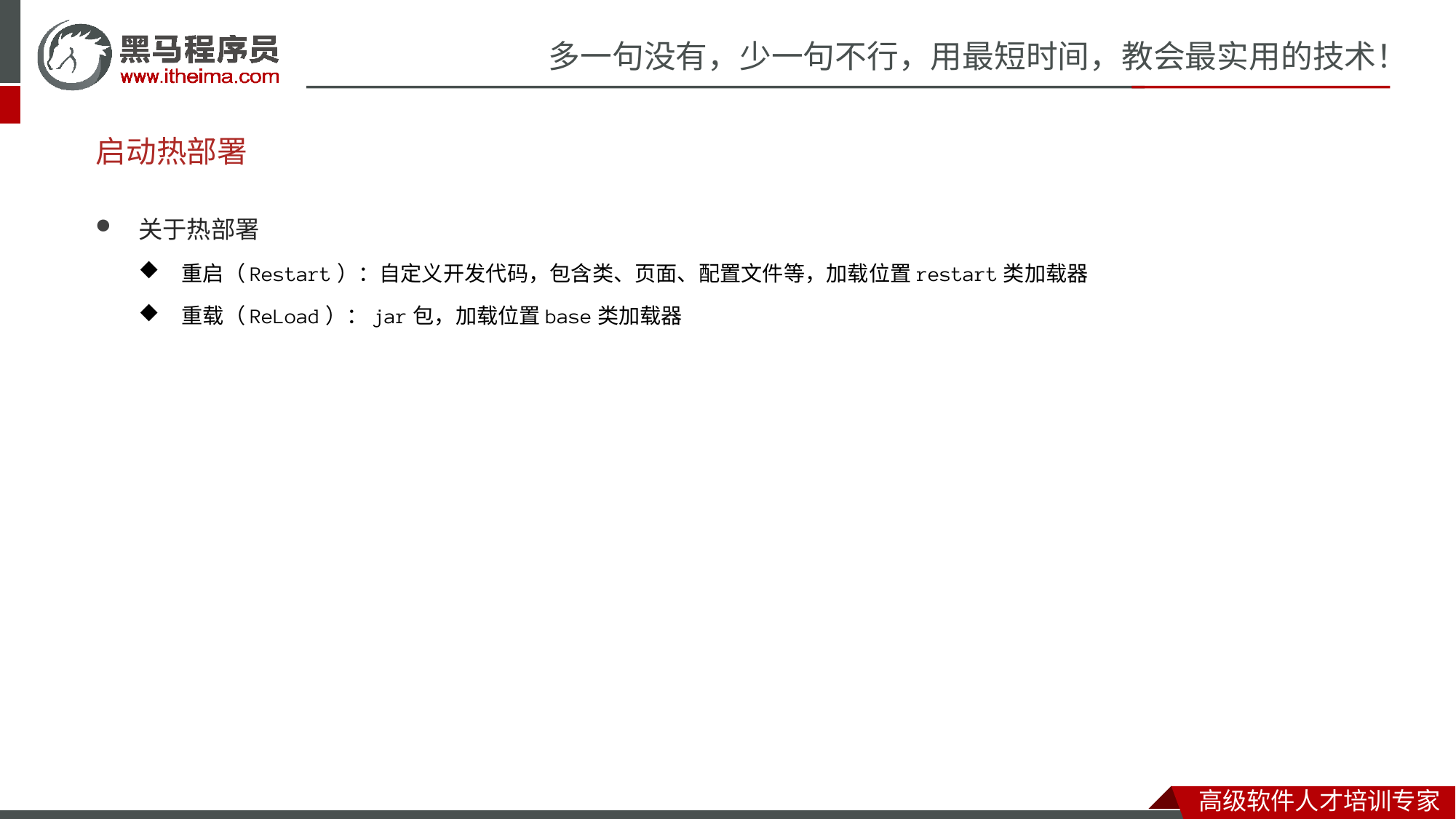

# 启动热部署
关于热部署
重启（Restart）：自定义开发代码，包含类、页面、配置文件等，加载位置restart类加载器
重载（ReLoad）：jar包，加载位置base类加载器